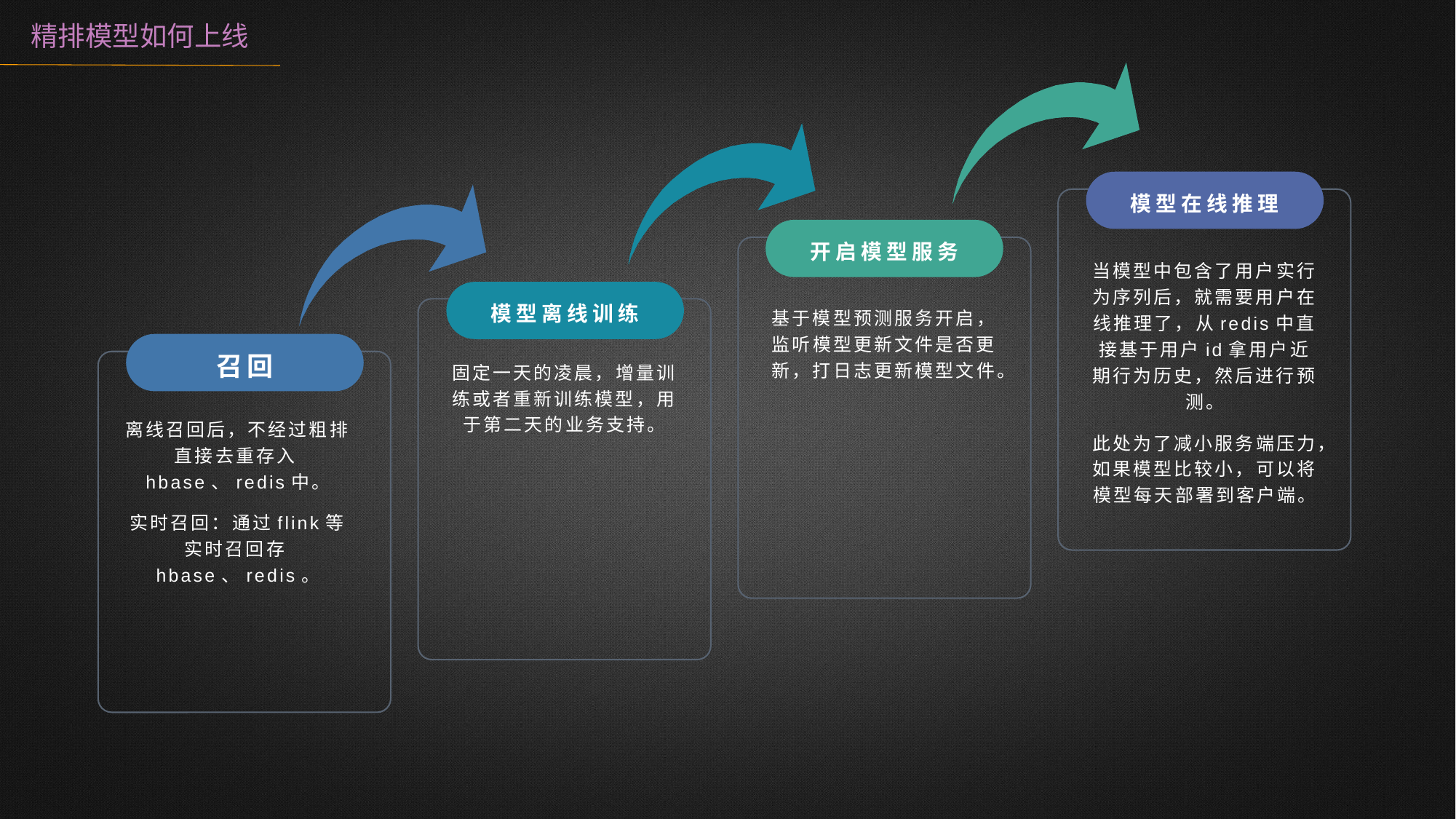

精排模型如何上线

模型在线推理

开启模型服务

当模型中包含了用户实行为序列后，就需要用户在线推理了，从redis中直接基于用户id拿用户近期行为历史，然后进行预测。
此处为了减小服务端压力，如果模型比较小，可以将模型每天部署到客户端。

模型离线训练

基于模型预测服务开启，监听模型更新文件是否更新，打日志更新模型文件。

召回

固定一天的凌晨，增量训练或者重新训练模型，用于第二天的业务支持。
离线召回后，不经过粗排直接去重存入hbase、redis中。
实时召回：通过flink等实时召回存hbase、redis。